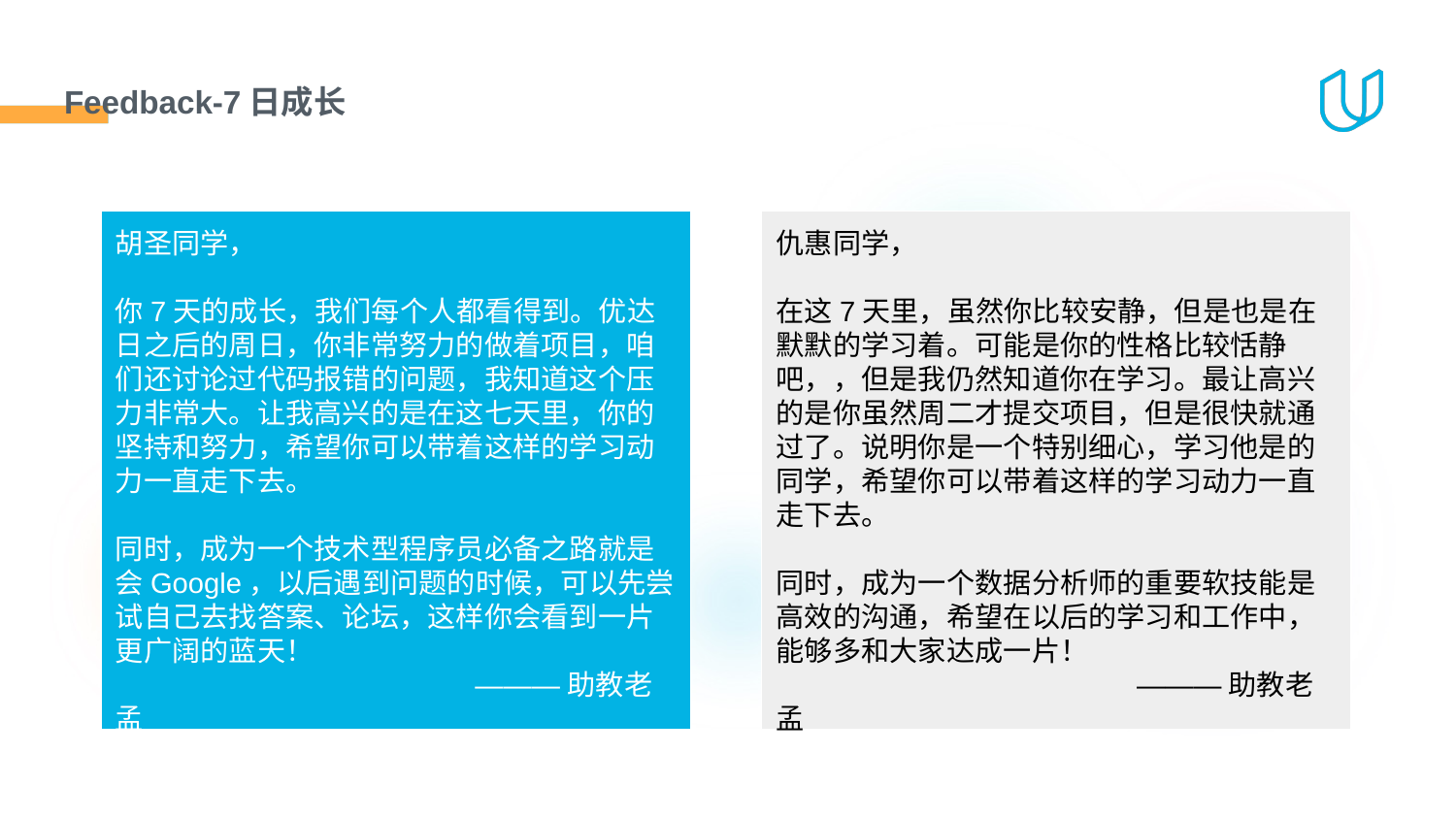

# Feedback-7日成长

胡圣同学，

你7天的成长，我们每个人都看得到。优达日之后的周日，你非常努力的做着项目，咱们还讨论过代码报错的问题，我知道这个压力非常大。让我高兴的是在这七天里，你的坚持和努力，希望你可以带着这样的学习动力一直走下去。

同时，成为一个技术型程序员必备之路就是会Google，以后遇到问题的时候，可以先尝试自己去找答案、论坛，这样你会看到一片更广阔的蓝天！
                                             ———助教老孟
仇惠同学，

在这7天里，虽然你比较安静，但是也是在默默的学习着。可能是你的性格比较恬静吧，，但是我仍然知道你在学习。最让高兴的是你虽然周二才提交项目，但是很快就通过了。说明你是一个特别细心，学习他是的同学，希望你可以带着这样的学习动力一直走下去。

同时，成为一个数据分析师的重要软技能是高效的沟通，希望在以后的学习和工作中，能够多和大家达成一片！
                                             ———助教老孟